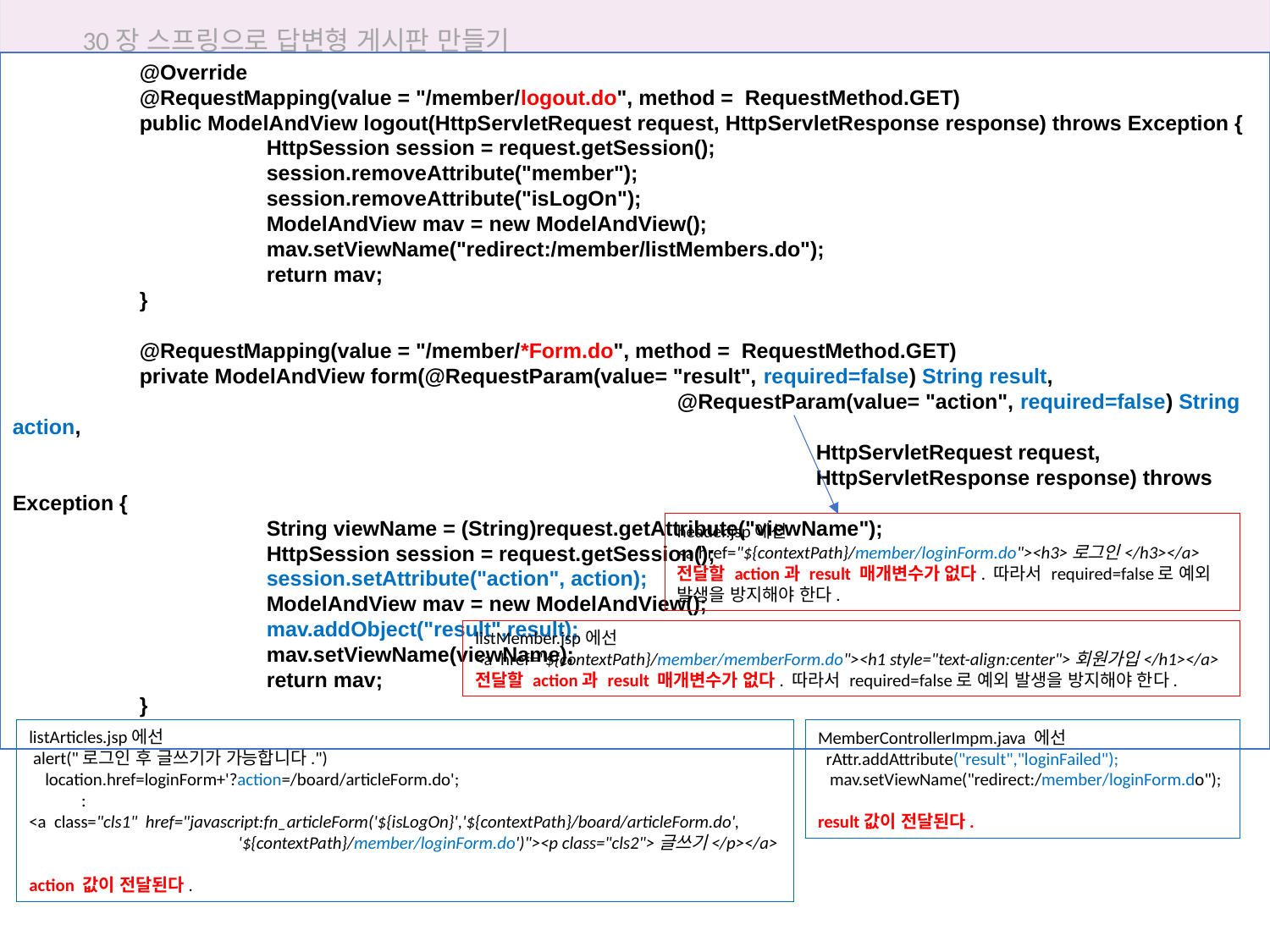

30장 스프링으로 답변형 게시판 만들기
	@Override
	@RequestMapping(value = "/member/logout.do", method =  RequestMethod.GET)
	public ModelAndView logout(HttpServletRequest request, HttpServletResponse response) throws Exception {
		HttpSession session = request.getSession();
		session.removeAttribute("member");
		session.removeAttribute("isLogOn");
		ModelAndView mav = new ModelAndView();
		mav.setViewName("redirect:/member/listMembers.do");
		return mav;
	}

	@RequestMapping(value = "/member/*Form.do", method =  RequestMethod.GET)
	private ModelAndView form(@RequestParam(value= "result", required=false) String result,
					     @RequestParam(value= "action", required=false) String action,
						       HttpServletRequest request,
						       HttpServletResponse response) throws Exception {
		String viewName = (String)request.getAttribute("viewName");
		HttpSession session = request.getSession();
		session.setAttribute("action", action);
		ModelAndView mav = new ModelAndView();
		mav.addObject("result",result);
		mav.setViewName(viewName);
		return mav;
	}

30.5 새 글 추가하기
3. 매퍼 파일인 board.xml에 새 글 추가 기능에 사용할 insert문을 작성합니다.
header.jsp에선
<a href="${contextPath}/member/loginForm.do"><h3>로그인</h3></a>
전달할 action과 result 매개변수가 없다. 따라서 required=false로 예외 발생을 방지해야 한다.
listMember.jsp에선
<a  href="${contextPath}/member/memberForm.do"><h1 style="text-align:center">회원가입</h1></a>
전달할 action과 result 매개변수가 없다. 따라서 required=false로 예외 발생을 방지해야 한다.
listArticles.jsp에선
 alert("로그인 후 글쓰기가 가능합니다.")
    location.href=loginForm+'?action=/board/articleForm.do';
             :
<a  class="cls1"  href="javascript:fn_articleForm('${isLogOn}','${contextPath}/board/articleForm.do',
                                                    '${contextPath}/member/loginForm.do')"><p class="cls2">글쓰기</p></a>

action 값이 전달된다.
MemberControllerImpm.java 에선
  rAttr.addAttribute("result","loginFailed");
   mav.setViewName("redirect:/member/loginForm.do");

result값이 전달된다.